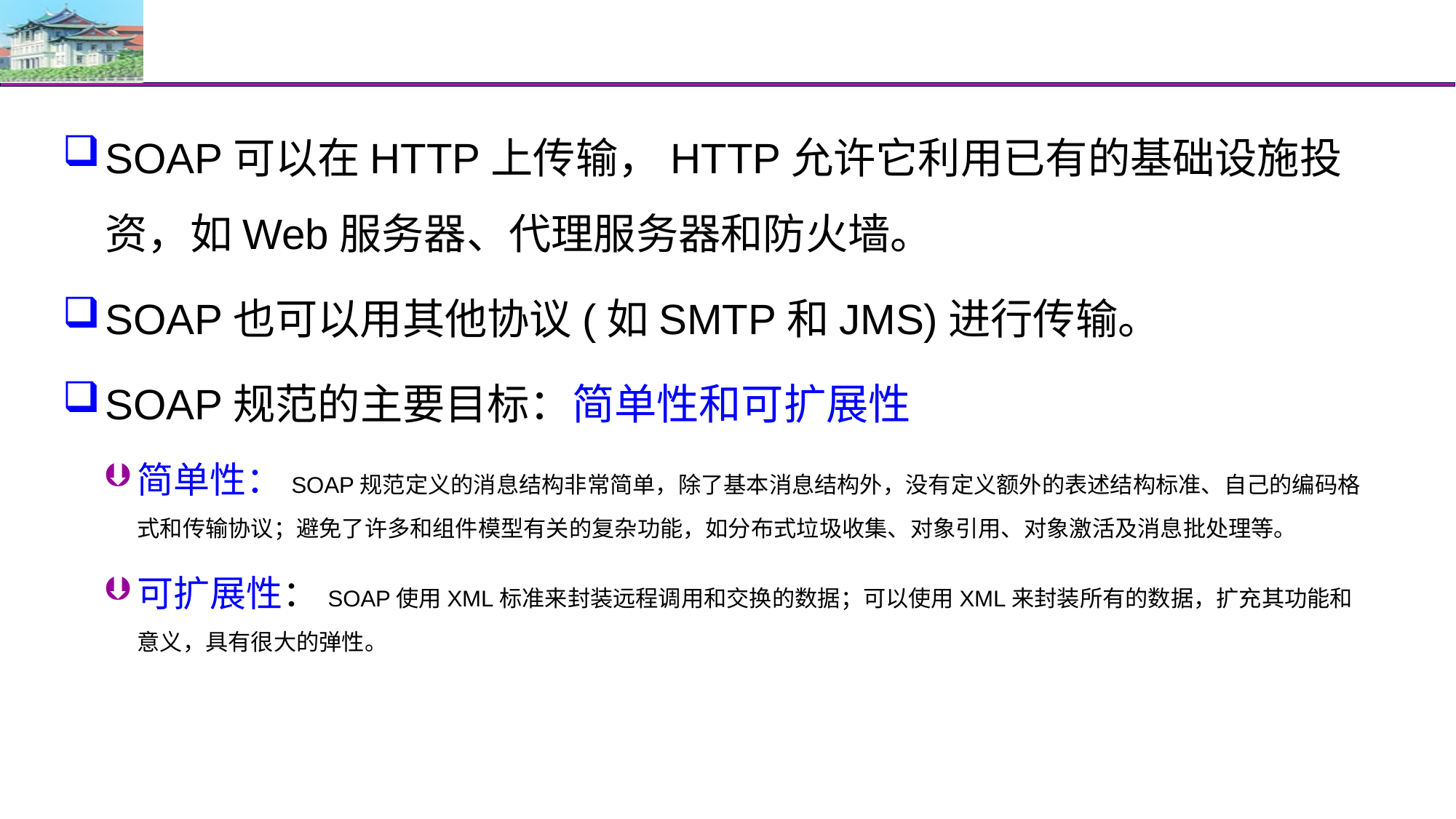

#
SOAP可以在HTTP上传输，HTTP允许它利用已有的基础设施投资，如Web服务器、代理服务器和防火墙。
SOAP也可以用其他协议(如SMTP和JMS)进行传输。
SOAP规范的主要目标：简单性和可扩展性
简单性：SOAP规范定义的消息结构非常简单，除了基本消息结构外，没有定义额外的表述结构标准、自己的编码格式和传输协议；避免了许多和组件模型有关的复杂功能，如分布式垃圾收集、对象引用、对象激活及消息批处理等。
可扩展性：SOAP使用XML标准来封装远程调用和交换的数据；可以使用XML来封装所有的数据，扩充其功能和意义，具有很大的弹性。